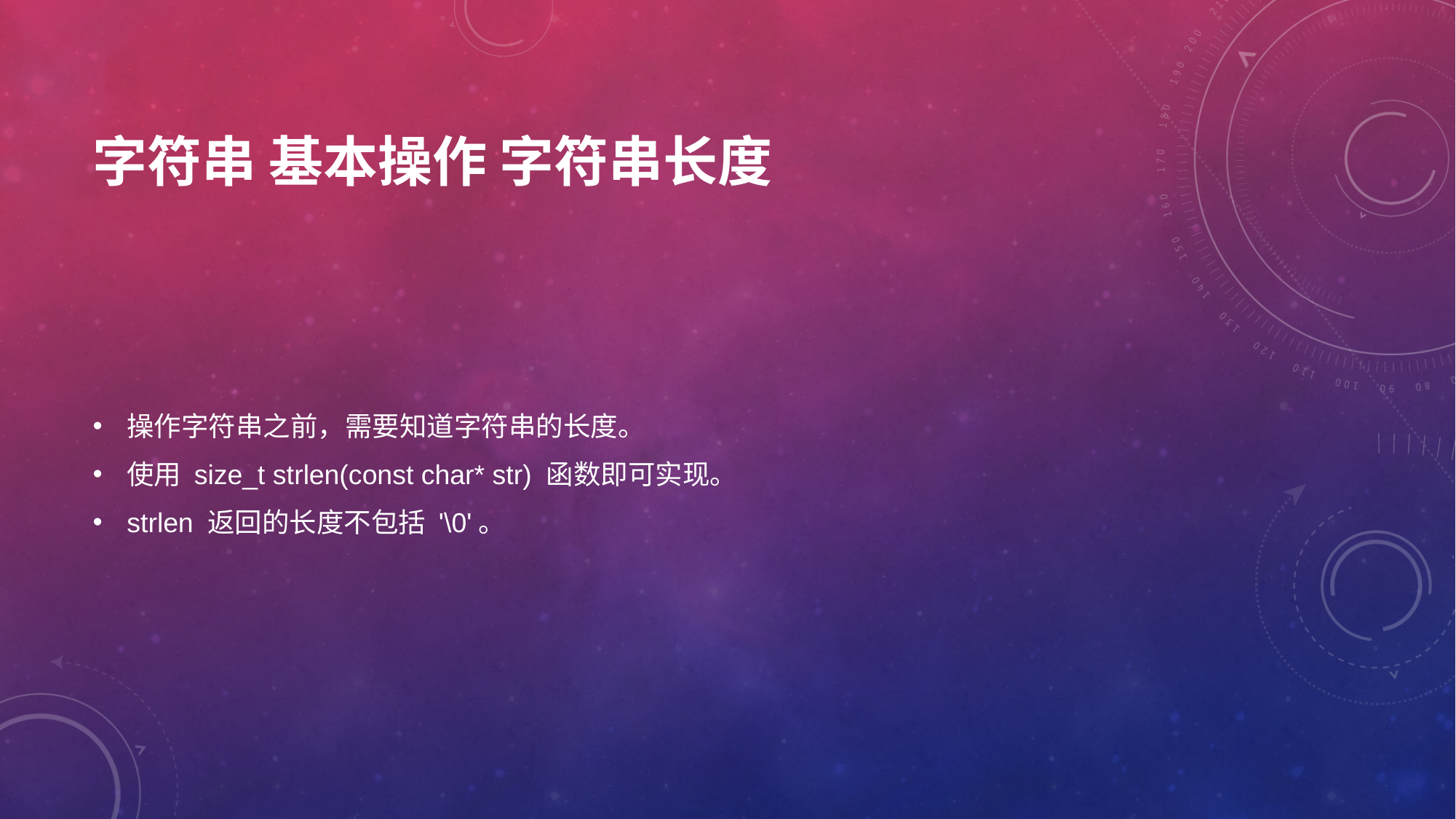

# 字符串 基本操作 字符串长度
操作字符串之前，需要知道字符串的长度。
使用 size_t strlen(const char* str) 函数即可实现。
strlen 返回的长度不包括 '\0'。